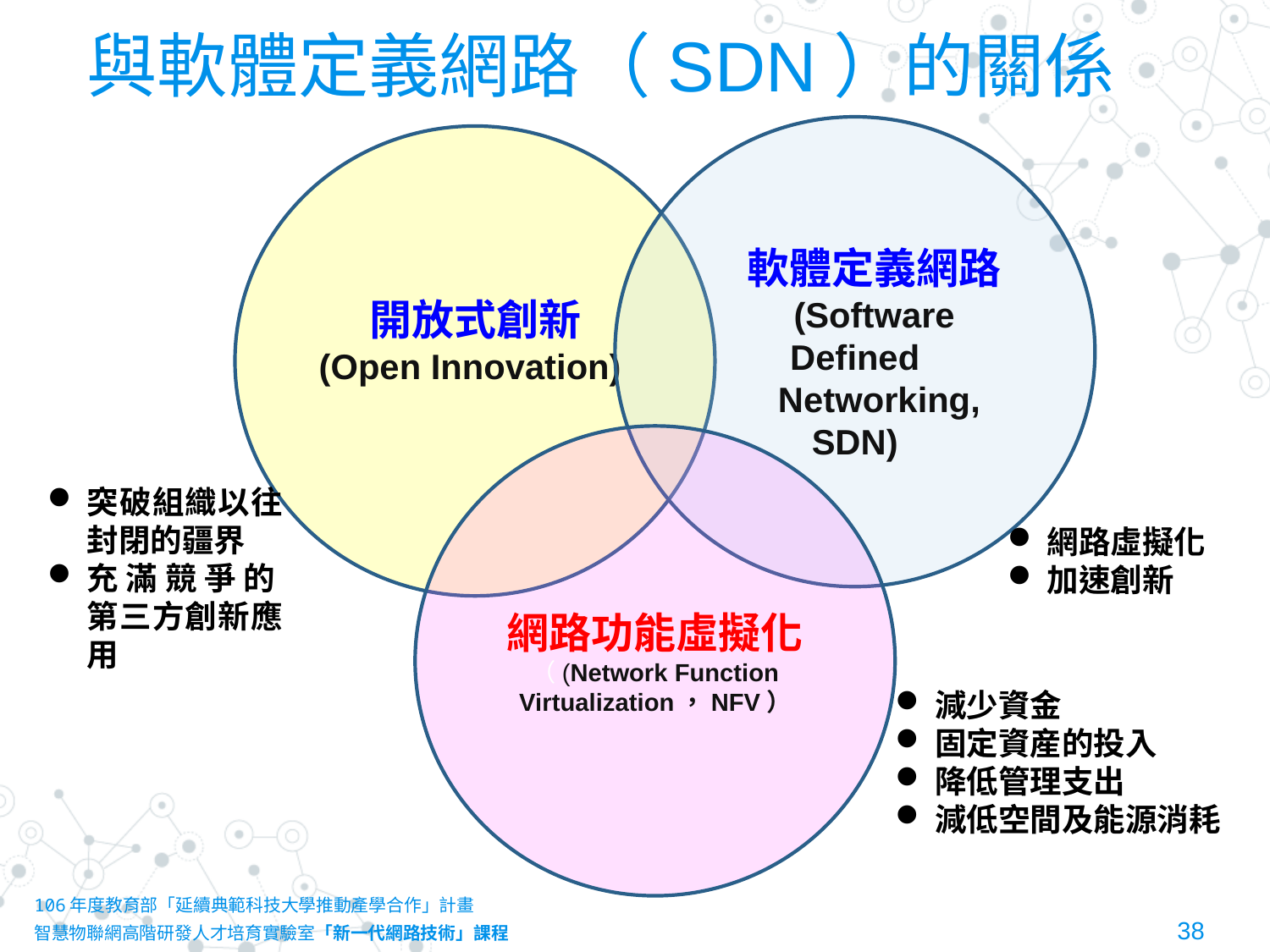

# 與軟體定義網路（SDN）的關係
   軟體定義網路
    (Software Defined
     Networking, SDN)
開放式創新
(Open Innovation)
網路功能虛擬化
（(Network Function Virtualization，NFV）
突破組織以往封閉的疆界
充滿競爭的
第三方創新應用

網路虛擬化
加速創新
減少資金
固定資産的投入
降低管理支出
減低空間及能源消耗
106年度教育部「延續典範科技大學推動產學合作」計畫
智慧物聯網高階研發人才培育實驗室「新一代網路技術」課程						38